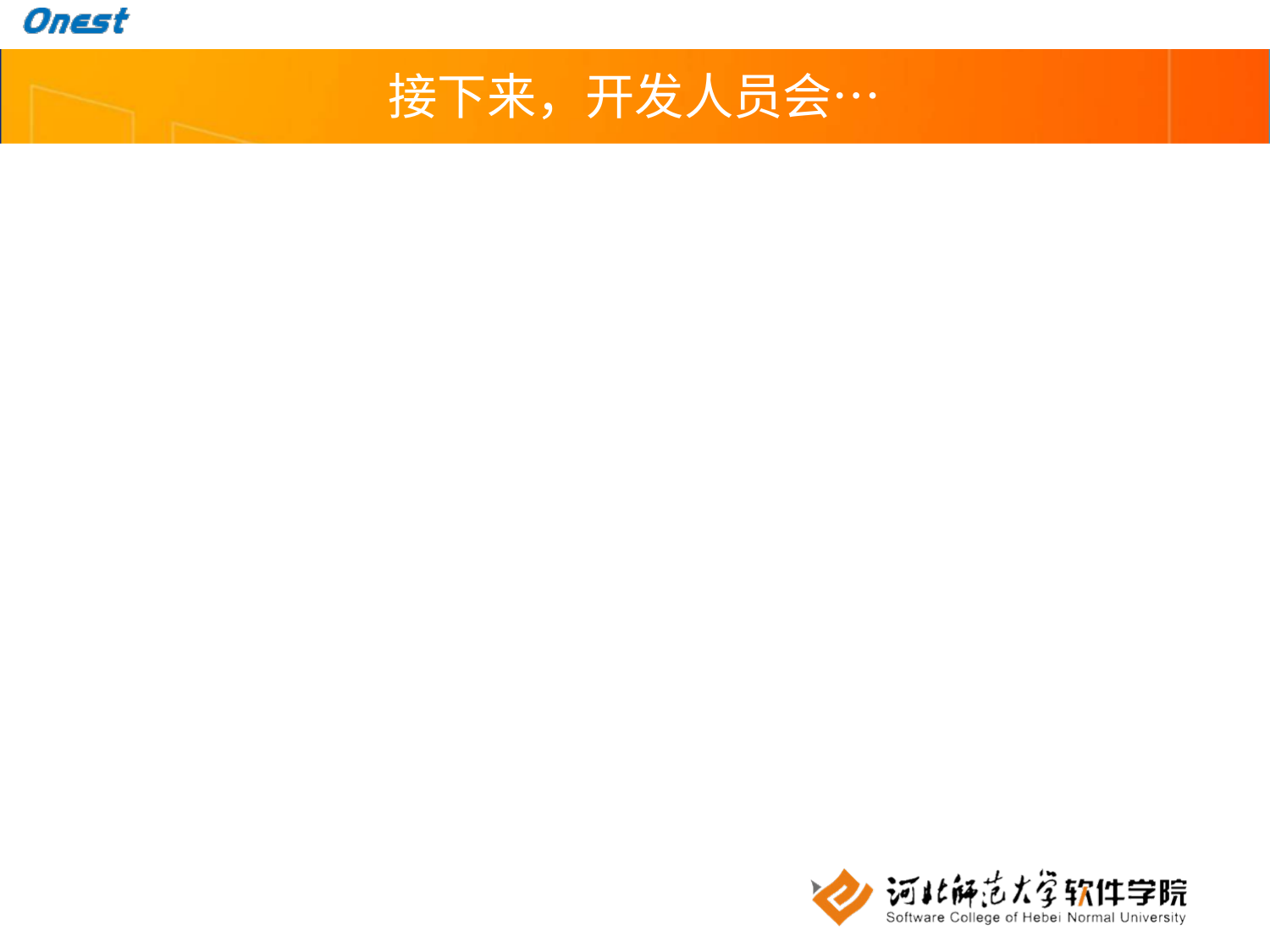

# 接下来，开发人员会…
从源代码管理工具中Check out代码
修改代码（解决Bug或实现新功能）
取得源代码管理工具中最新变化，在本机Build和单元测试
请开发组同事作Code Review
Check in代码
在Bug管理工具中修改Bug的状态
开发人员以一封Daily Report结束一天的工作